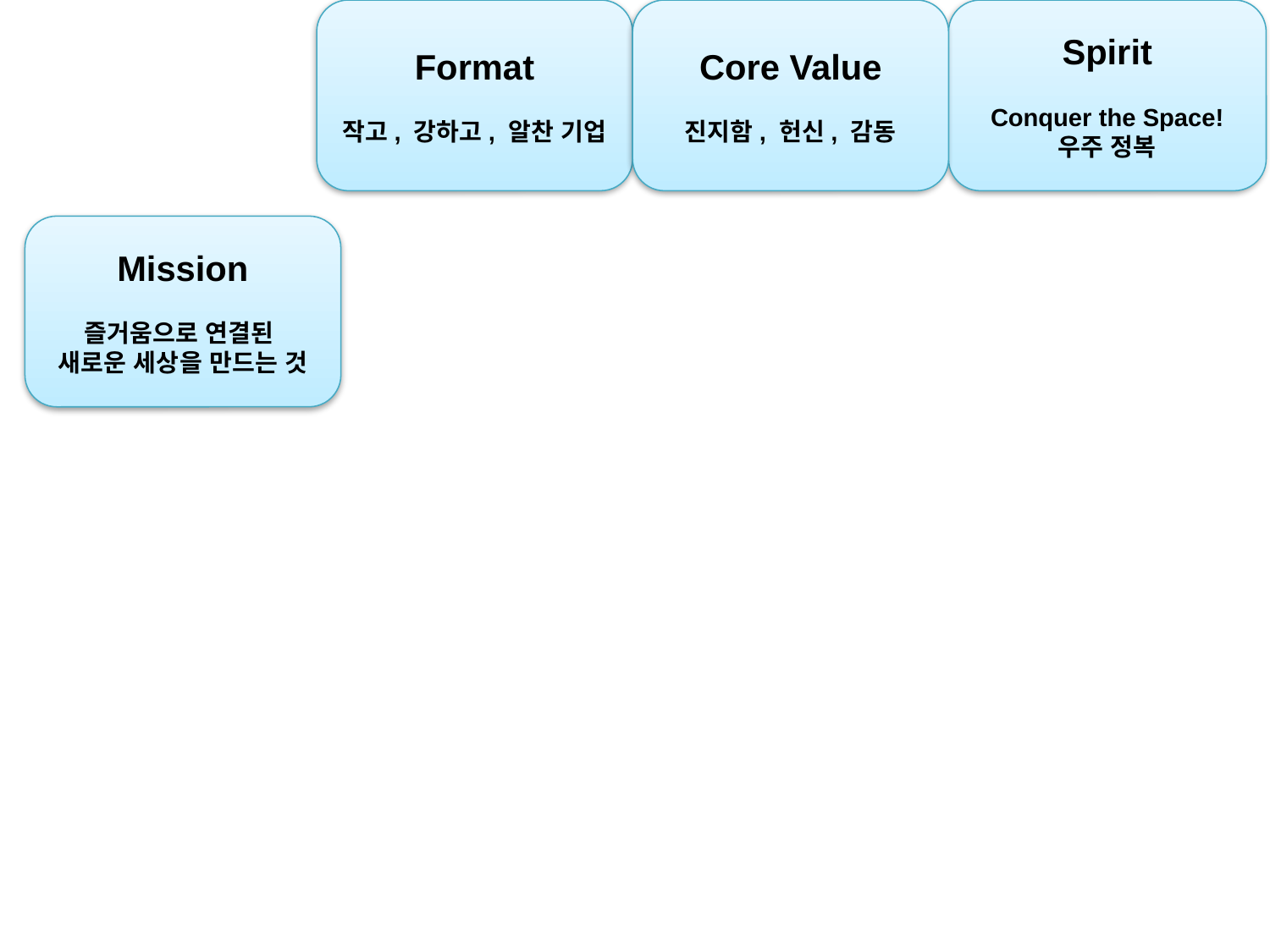

Format

작고, 강하고, 알찬 기업
Core Value

진지함, 헌신, 감동
Spirit

Conquer the Space!
우주 정복
Mission

즐거움으로 연결된
새로운 세상을 만드는 것